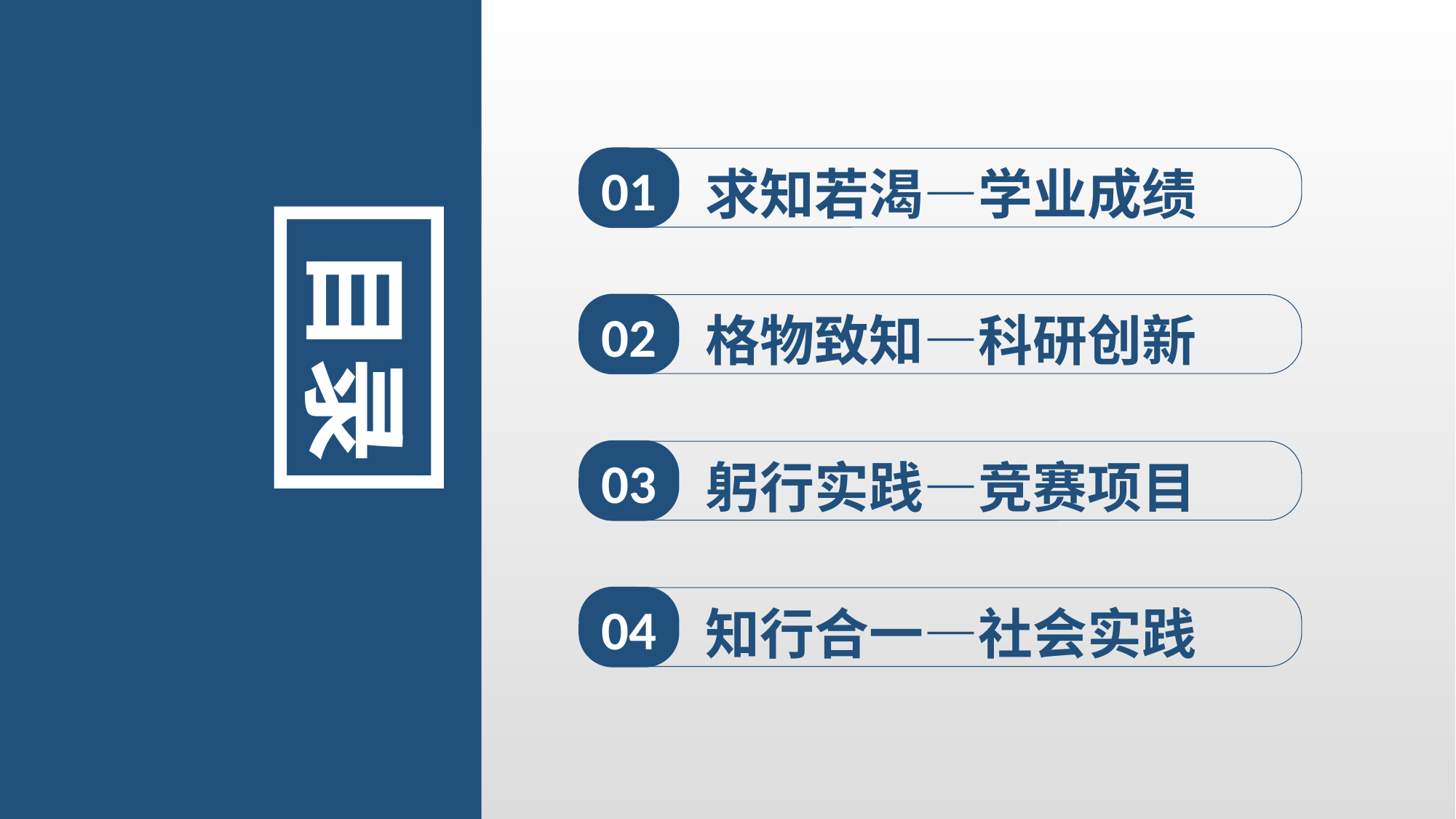

01
求知若渴—学业成绩

目录

02
格物致知—科研创新

03
躬行实践—竞赛项目

04
知行合一—社会实践